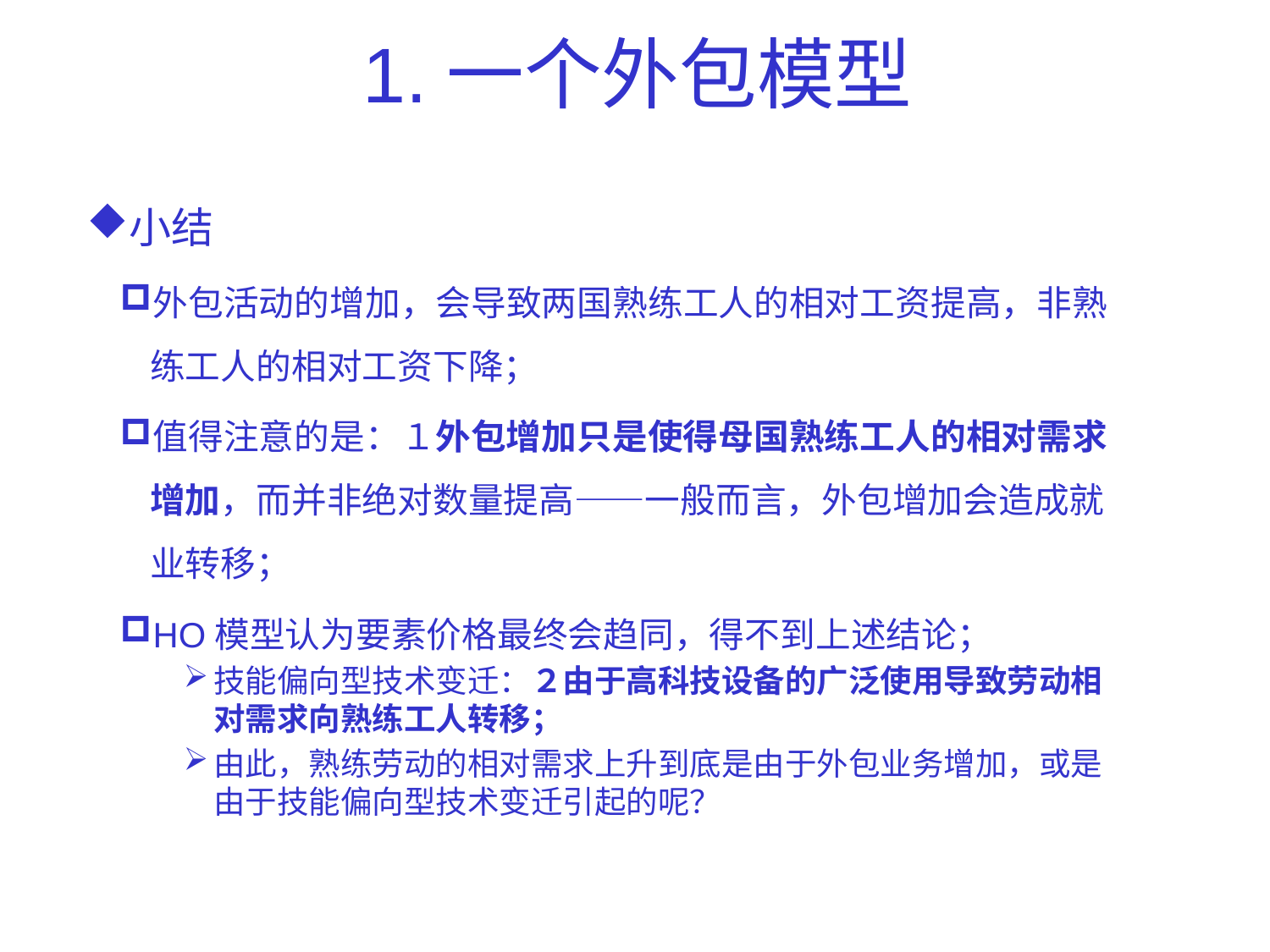

# 1.一个外包模型
小结
外包活动的增加，会导致两国熟练工人的相对工资提高，非熟练工人的相对工资下降；
值得注意的是：１外包增加只是使得母国熟练工人的相对需求增加，而并非绝对数量提高——一般而言，外包增加会造成就业转移；
HO模型认为要素价格最终会趋同，得不到上述结论；
技能偏向型技术变迁：２由于高科技设备的广泛使用导致劳动相对需求向熟练工人转移；
由此，熟练劳动的相对需求上升到底是由于外包业务增加，或是由于技能偏向型技术变迁引起的呢？